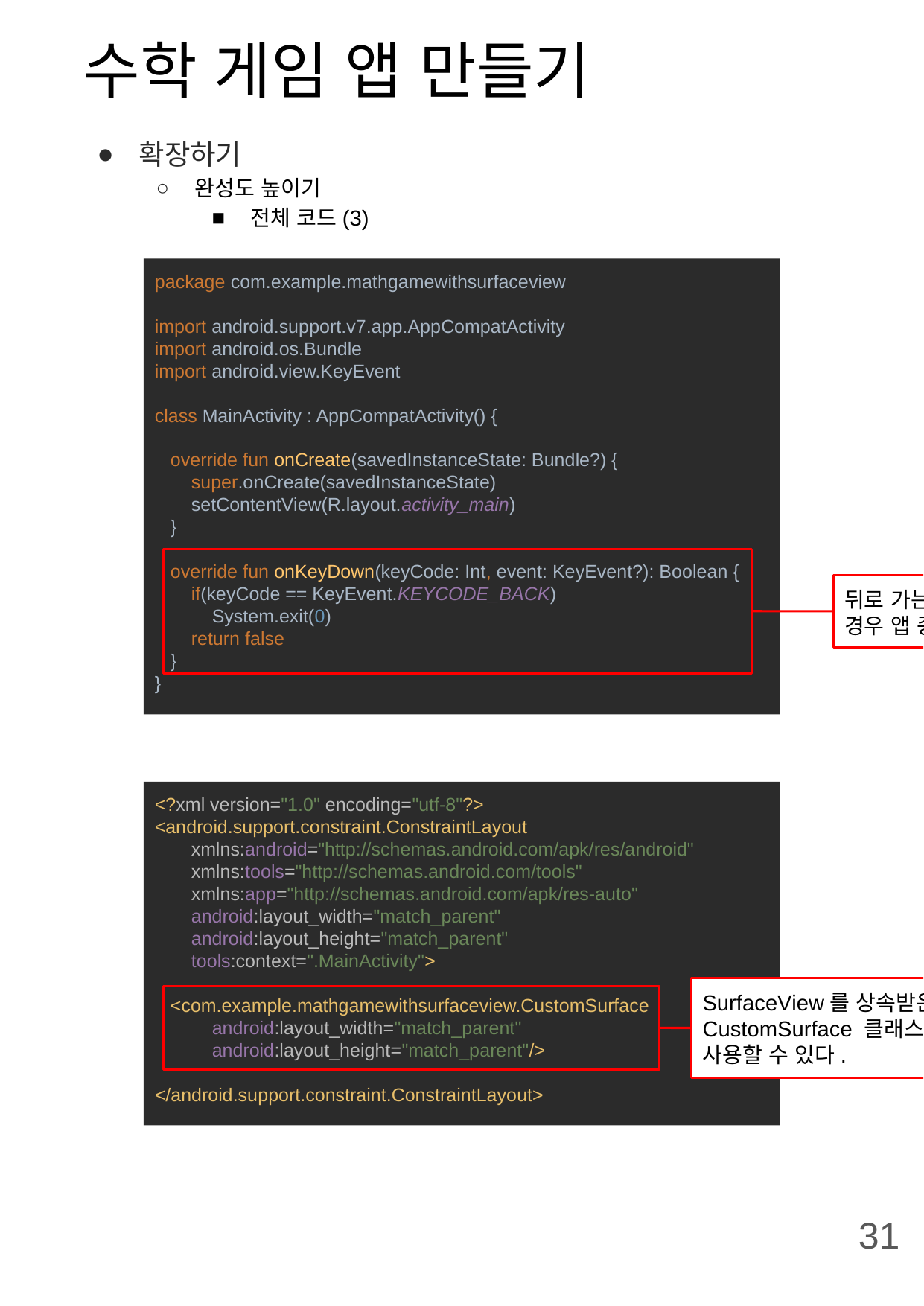

# 수학 게임 앱 만들기
확장하기
완성도 높이기
전체 코드(3)

package com.example.mathgamewithsurfaceview

import android.support.v7.app.AppCompatActivity
import android.os.Bundle
import android.view.KeyEvent

class MainActivity : AppCompatActivity() {

   override fun onCreate(savedInstanceState: Bundle?) {
       super.onCreate(savedInstanceState)
       setContentView(R.layout.activity_main)
   }

   override fun onKeyDown(keyCode: Int, event: KeyEvent?): Boolean {
       if(keyCode == KeyEvent.KEYCODE_BACK)
           System.exit(0)
       return false
   }
}

뒤로 가는 키를 누를 경우 앱 종료
<?xml version="1.0" encoding="utf-8"?>
<android.support.constraint.ConstraintLayout
       xmlns:android="http://schemas.android.com/apk/res/android"
       xmlns:tools="http://schemas.android.com/tools"
       xmlns:app="http://schemas.android.com/apk/res-auto"
       android:layout_width="match_parent"
       android:layout_height="match_parent"
       tools:context=".MainActivity">

   <com.example.mathgamewithsurfaceview.CustomSurface
           android:layout_width="match_parent"
           android:layout_height="match_parent"/>

</android.support.constraint.ConstraintLayout>

SurfaceView를 상속받은 CustomSurface 클래스를 뷰 처럼 사용할 수 있다.

31